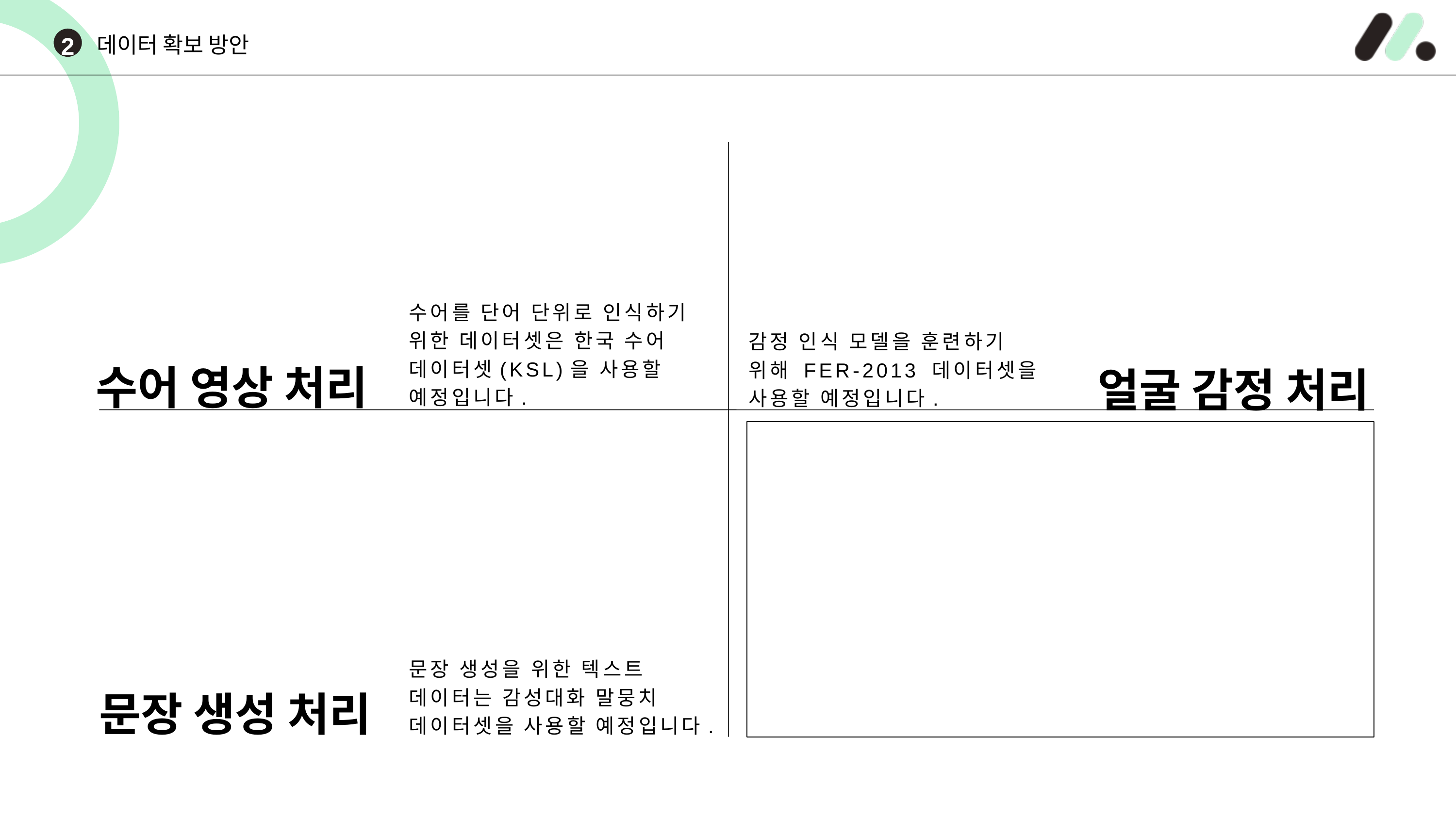

데이터 확보 방안
2

수어를 단어 단위로 인식하기 위한 데이터셋은 한국 수어 데이터셋(KSL)을 사용할 예정입니다.
감정 인식 모델을 훈련하기 위해 FER-2013 데이터셋을 사용할 예정입니다.
수어 영상 처리
얼굴 감정 처리

문장 생성을 위한 텍스트 데이터는 감성대화 말뭉치 데이터셋을 사용할 예정입니다.
문장 생성 처리